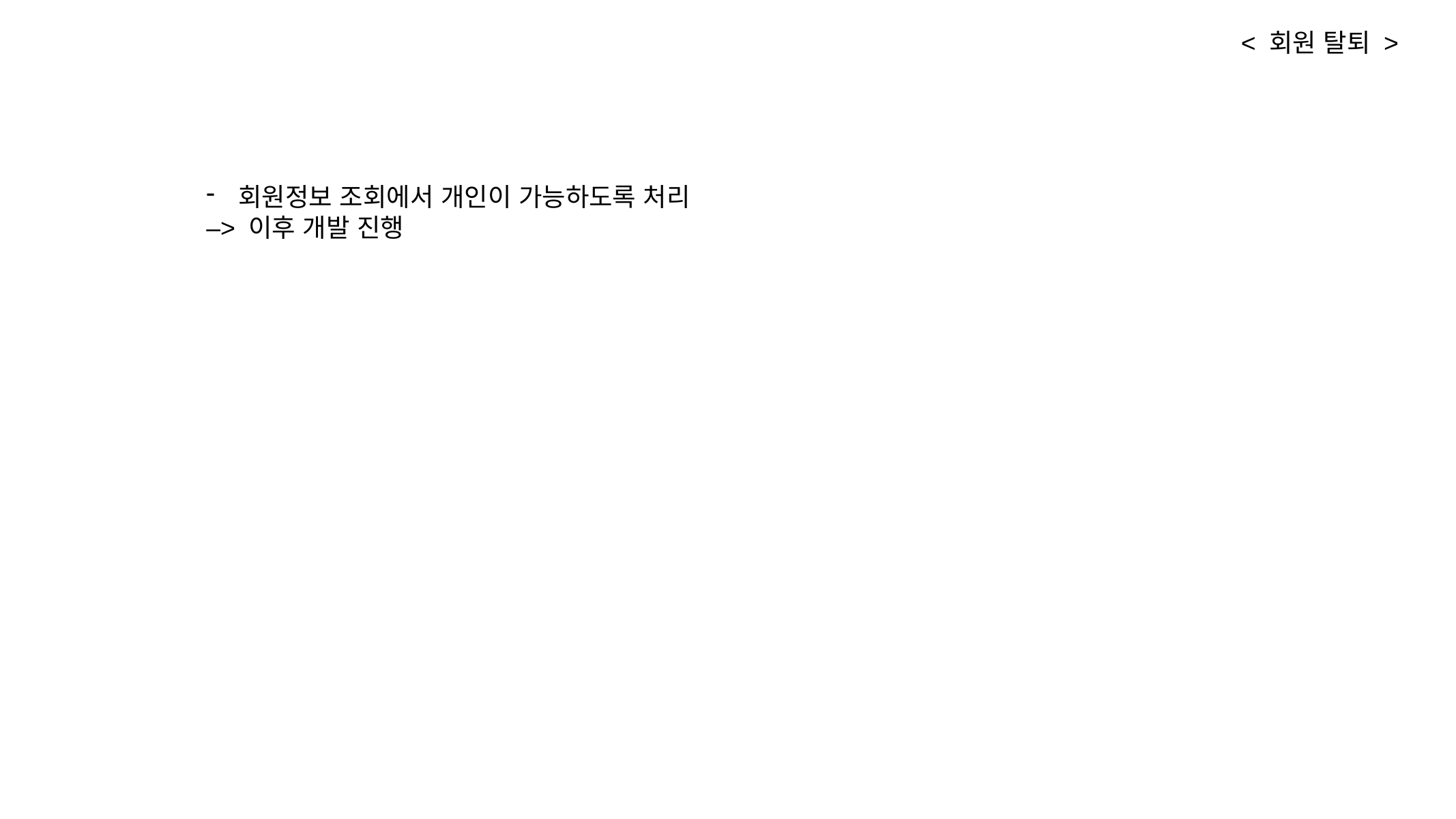

< 회원 탈퇴 >
회원정보 조회에서 개인이 가능하도록 처리
–> 이후 개발 진행